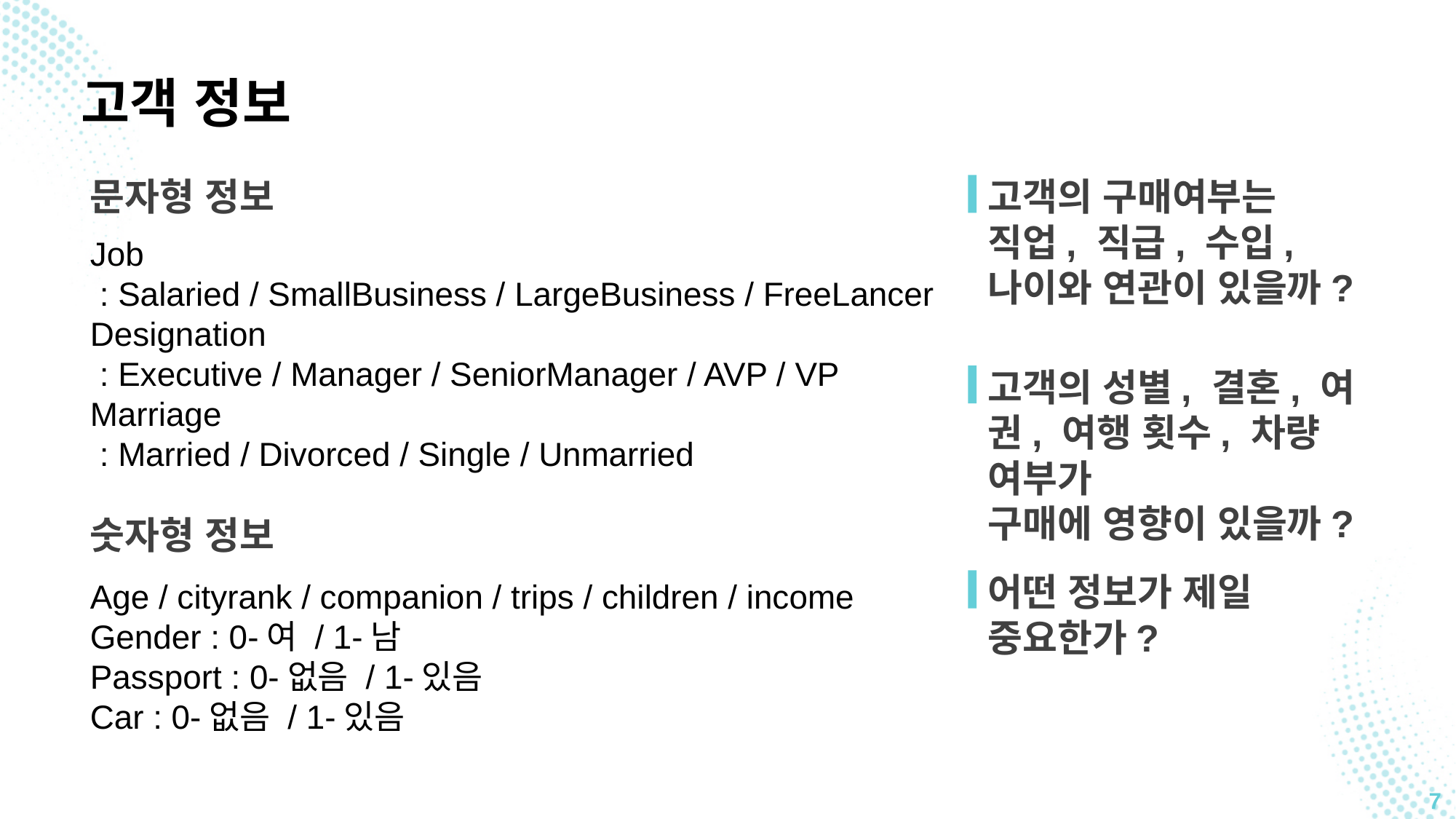

고객 정보
문자형 정보
고객의 구매여부는
직업, 직급, 수입, 나이와 연관이 있을까?

Job
 : Salaried / SmallBusiness / LargeBusiness / FreeLancer
Designation
 : Executive / Manager / SeniorManager / AVP / VP
Marriage
 : Married / Divorced / Single / Unmarried
고객의 성별, 결혼, 여권, 여행 횟수, 차량 여부가
구매에 영향이 있을까?

숫자형 정보
어떤 정보가 제일
중요한가?
Age / cityrank / companion / trips / children / income
Gender : 0-여 / 1-남
Passport : 0-없음 / 1-있음
Car : 0-없음 / 1-있음